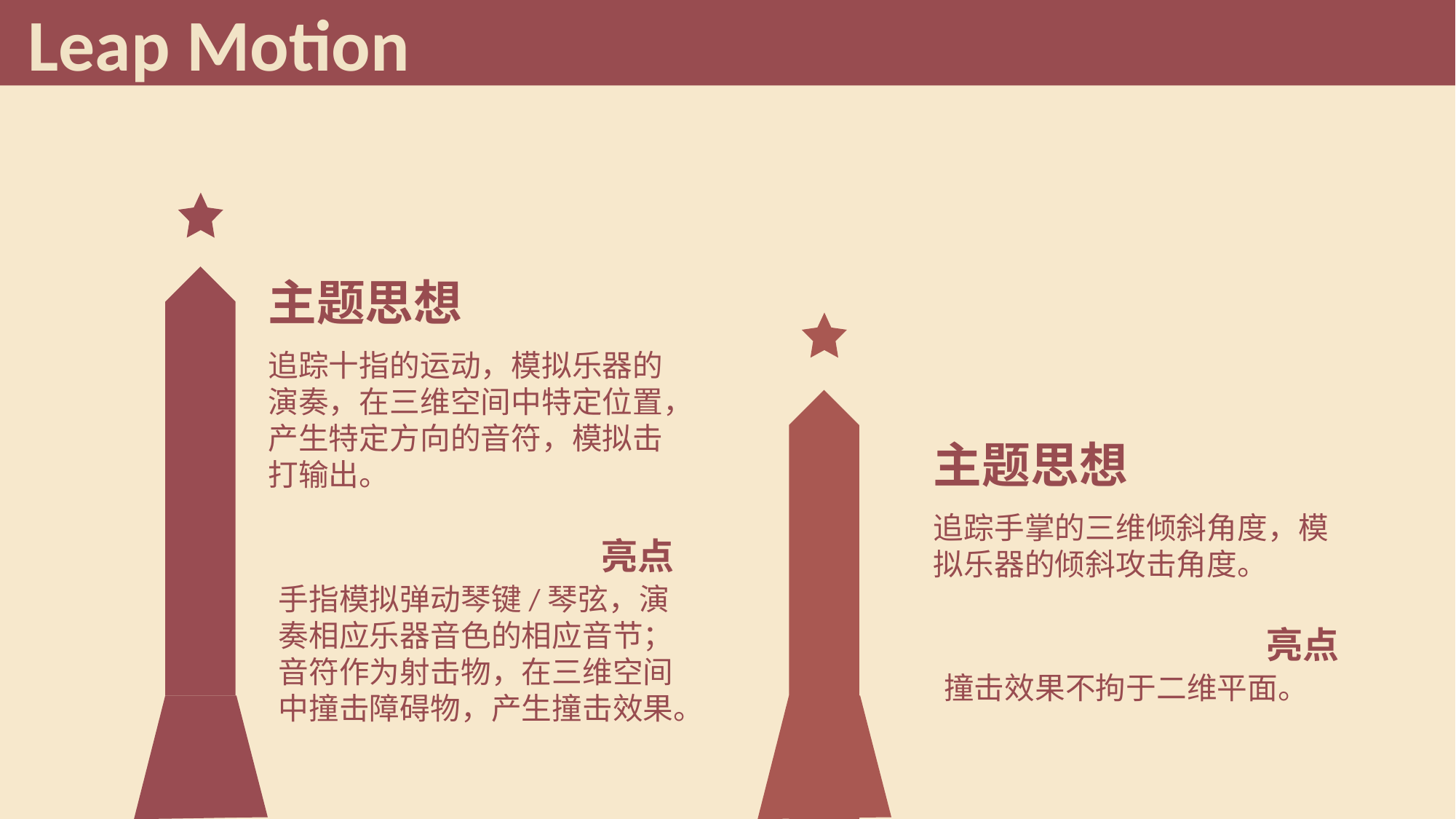

Leap Motion

主题思想

追踪十指的运动，模拟乐器的演奏，在三维空间中特定位置，产生特定方向的音符，模拟击打输出。
主题思想

追踪手掌的三维倾斜角度，模拟乐器的倾斜攻击角度。
亮点

手指模拟弹动琴键/琴弦，演奏相应乐器音色的相应音节；
音符作为射击物，在三维空间中撞击障碍物，产生撞击效果。
亮点
撞击效果不拘于二维平面。